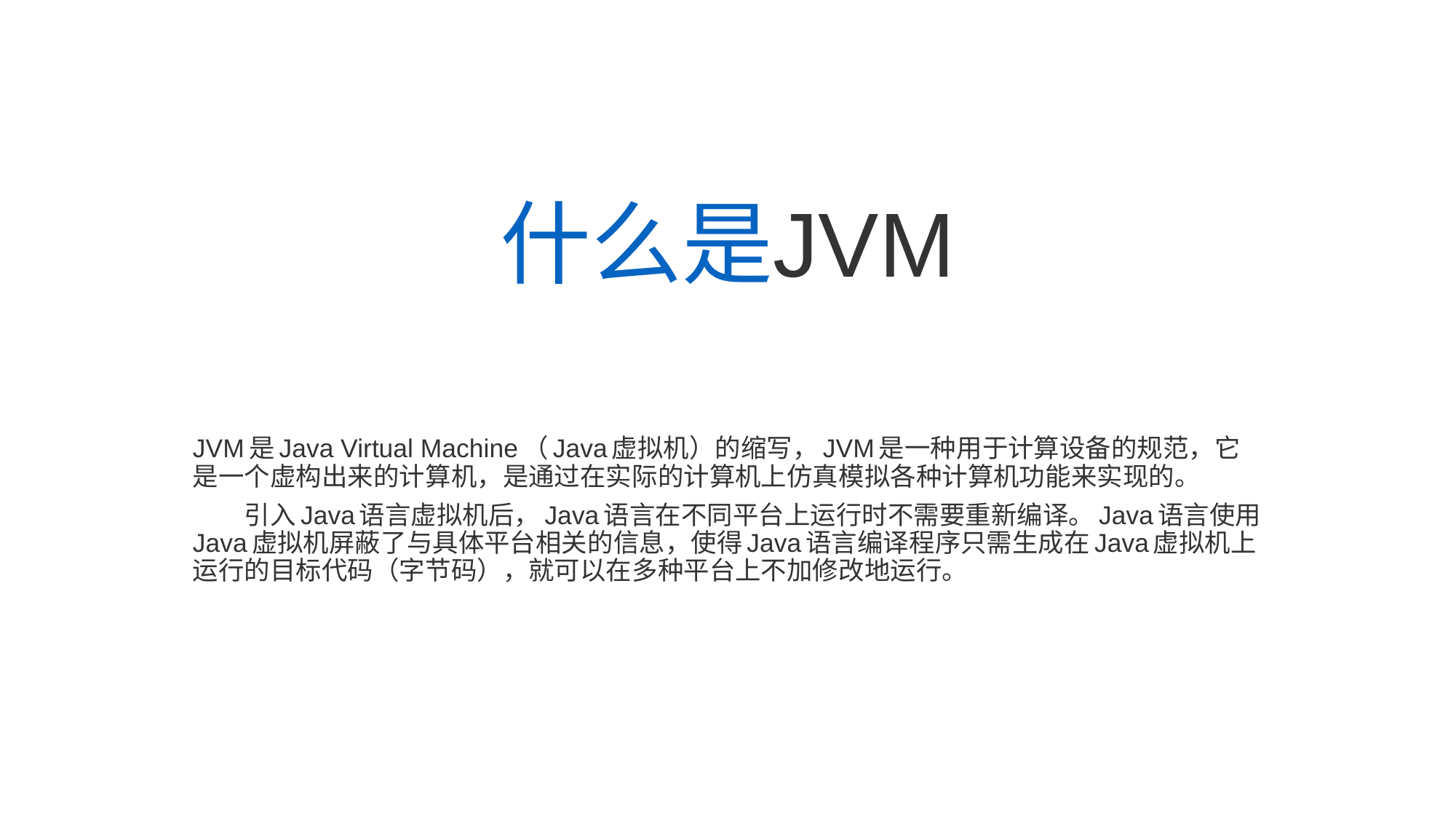

# 什么是JVM
JVM是Java Virtual Machine（Java虚拟机）的缩写，JVM是一种用于计算设备的规范，它是一个虚构出来的计算机，是通过在实际的计算机上仿真模拟各种计算机功能来实现的。
　　引入Java语言虚拟机后，Java语言在不同平台上运行时不需要重新编译。Java语言使用Java虚拟机屏蔽了与具体平台相关的信息，使得Java语言编译程序只需生成在Java虚拟机上运行的目标代码（字节码），就可以在多种平台上不加修改地运行。